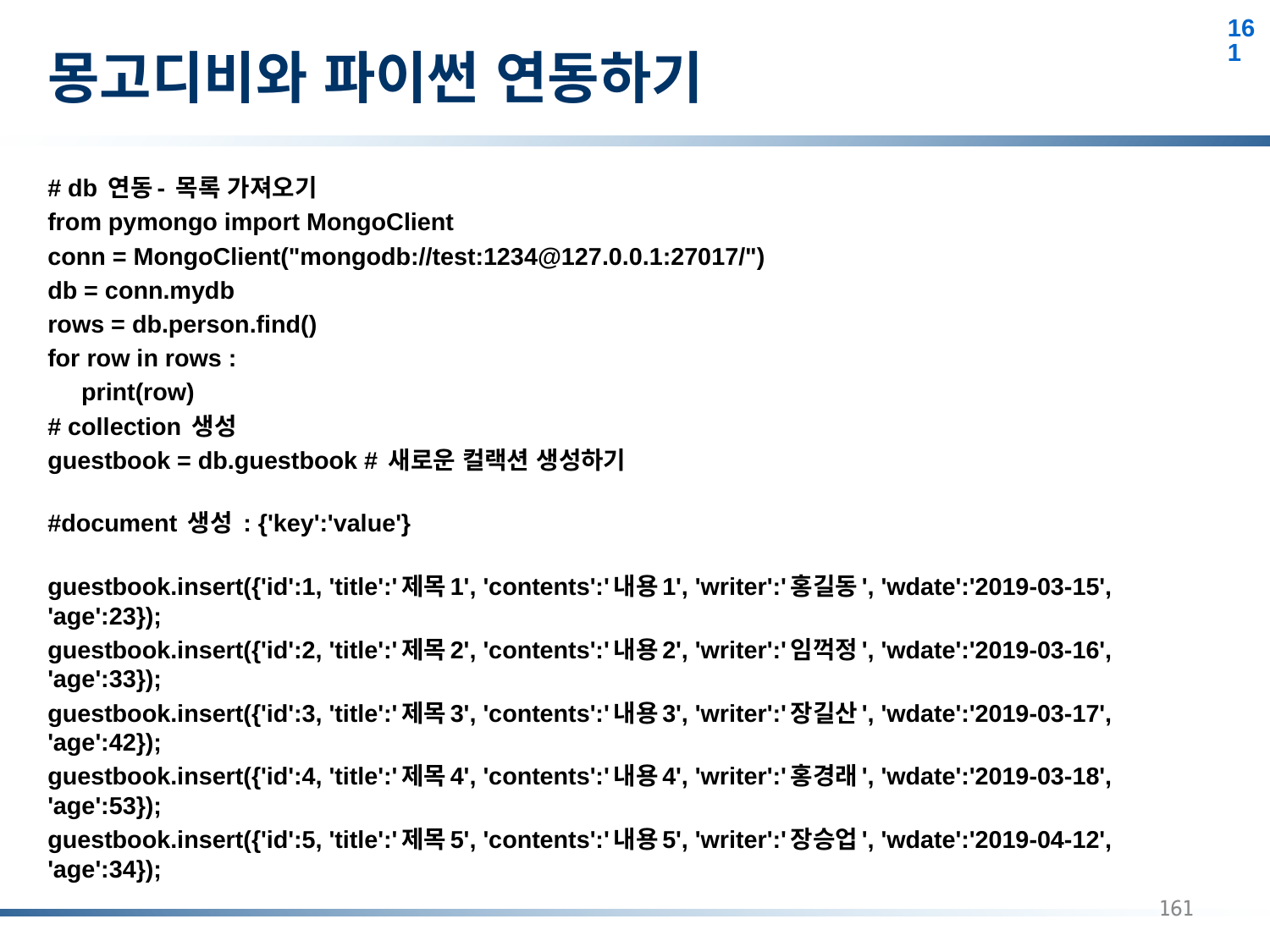

# 몽고디비와 파이썬 연동하기
# db 연동- 목록 가져오기
from pymongo import MongoClient
conn = MongoClient("mongodb://test:1234@127.0.0.1:27017/")
db = conn.mydb
rows = db.person.find()
for row in rows :
     print(row)
# collection 생성
guestbook = db.guestbook # 새로운 컬랙션 생성하기
#document 생성 : {'key':'value'}
guestbook.insert({'id':1, 'title':'제목1', 'contents':'내용1', 'writer':'홍길동', 'wdate':'2019-03-15', 'age':23});
guestbook.insert({'id':2, 'title':'제목2', 'contents':'내용2', 'writer':'임꺽정', 'wdate':'2019-03-16', 'age':33});
guestbook.insert({'id':3, 'title':'제목3', 'contents':'내용3', 'writer':'장길산', 'wdate':'2019-03-17', 'age':42});
guestbook.insert({'id':4, 'title':'제목4', 'contents':'내용4', 'writer':'홍경래', 'wdate':'2019-03-18', 'age':53});
guestbook.insert({'id':5, 'title':'제목5', 'contents':'내용5', 'writer':'장승업', 'wdate':'2019-04-12', 'age':34});

161